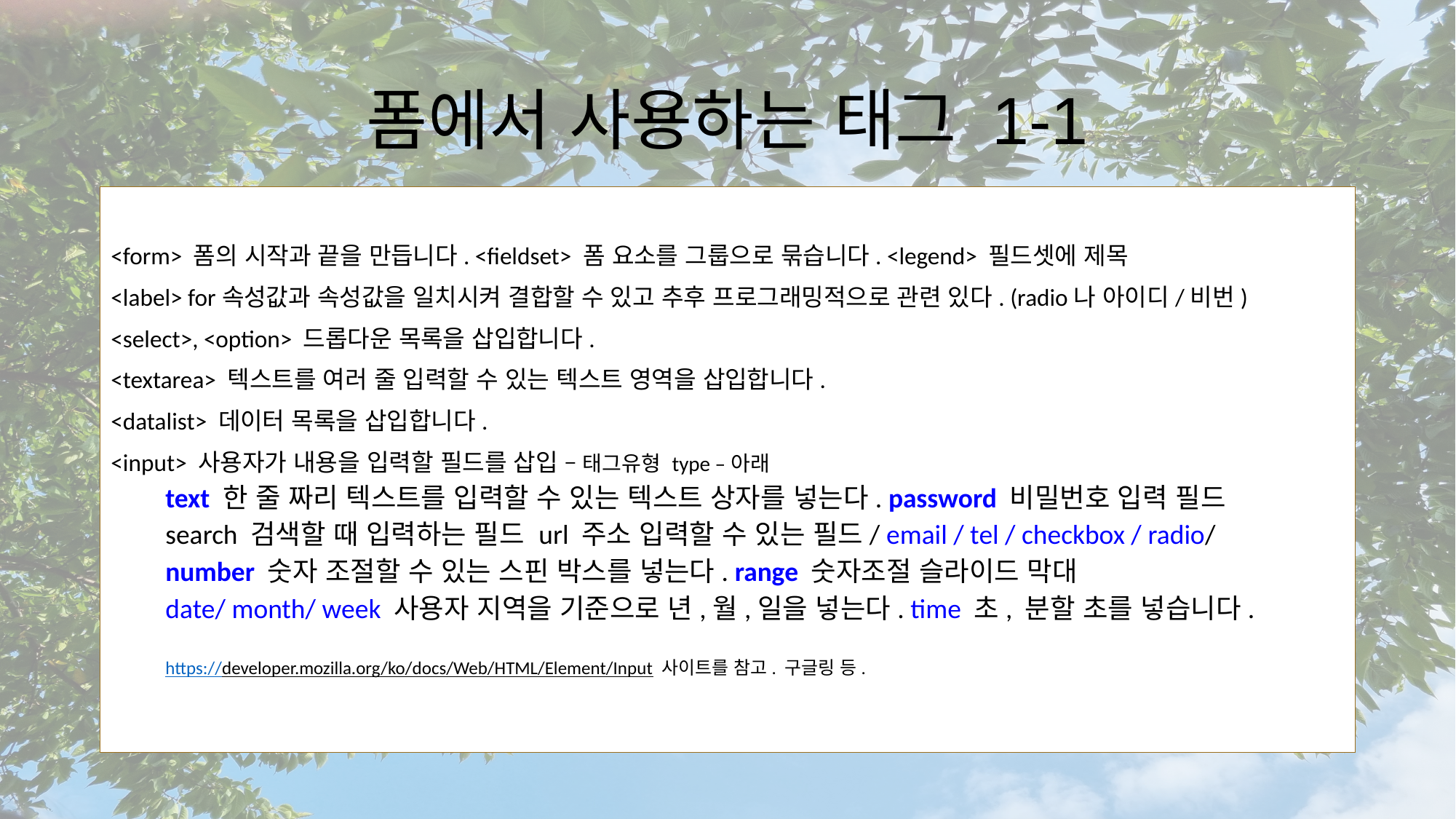

# 폼에서 사용하는 태그 1-1

<form> 폼의 시작과 끝을 만듭니다. <fieldset> 폼 요소를 그룹으로 묶습니다. <legend> 필드셋에 제목
<label> for속성값과 속성값을 일치시켜 결합할 수 있고 추후 프로그래밍적으로 관련 있다. (radio나 아이디/비번)
<select>, <option> 드롭다운 목록을 삽입합니다.
<textarea> 텍스트를 여러 줄 입력할 수 있는 텍스트 영역을 삽입합니다.
<datalist> 데이터 목록을 삽입합니다.
<input> 사용자가 내용을 입력할 필드를 삽입 – 태그유형 type –아래
text 한 줄 짜리 텍스트를 입력할 수 있는 텍스트 상자를 넣는다. password 비밀번호 입력 필드
search 검색할 때 입력하는 필드 url 주소 입력할 수 있는 필드/ email / tel / checkbox / radio/
number 숫자 조절할 수 있는 스핀 박스를 넣는다. range 숫자조절 슬라이드 막대
date/ month/ week 사용자 지역을 기준으로 년,월,일을 넣는다. time 초, 분할 초를 넣습니다.

https://developer.mozilla.org/ko/docs/Web/HTML/Element/Input 사이트를 참고. 구글링 등.